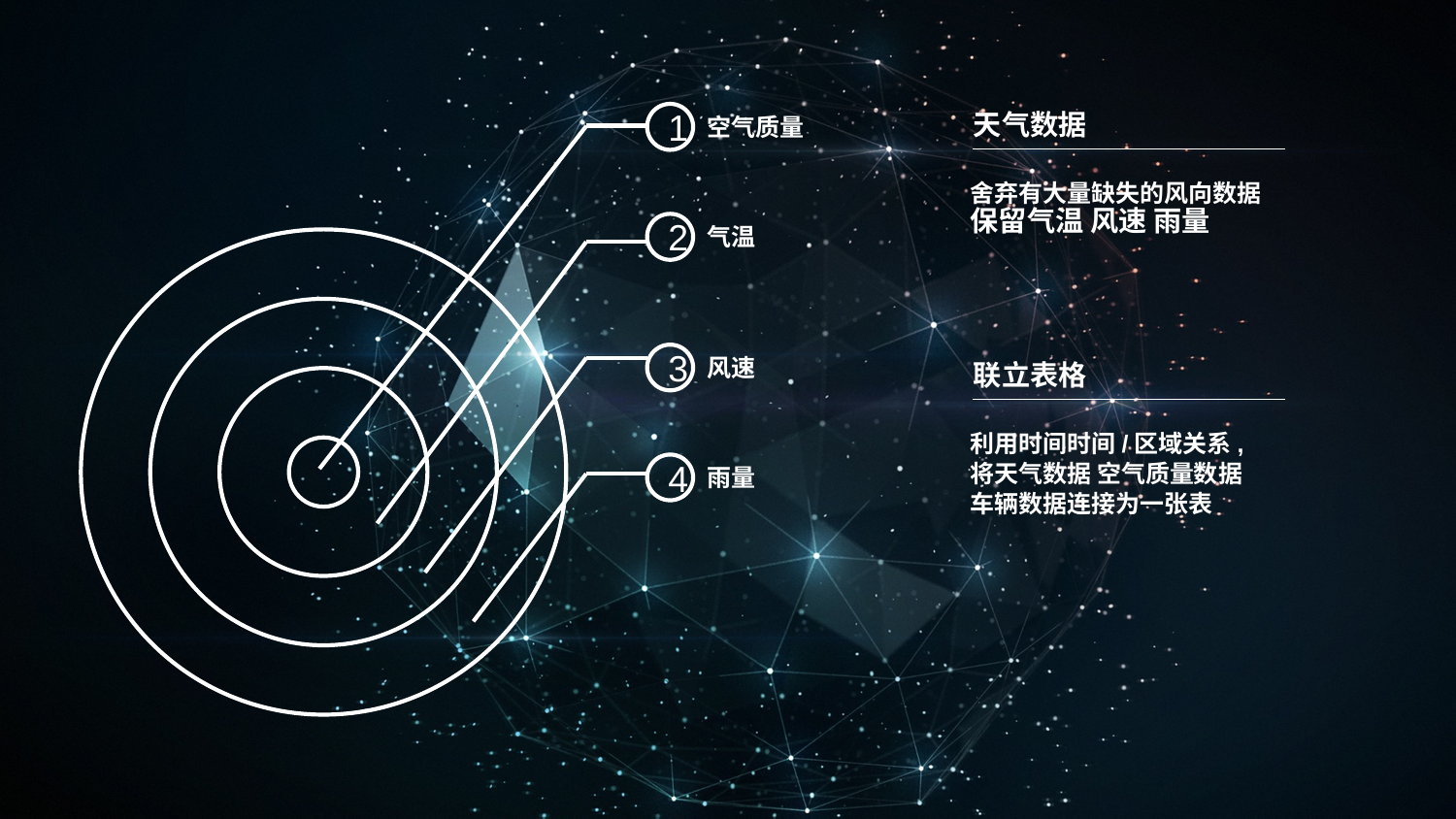

天气数据

舍弃有大量缺失的风向数据
保留气温 风速 雨量
1
空气质量
2
气温
3
风速
联立表格

利用时间时间/区域关系,将天气数据 空气质量数据 车辆数据连接为一张表
4
雨量